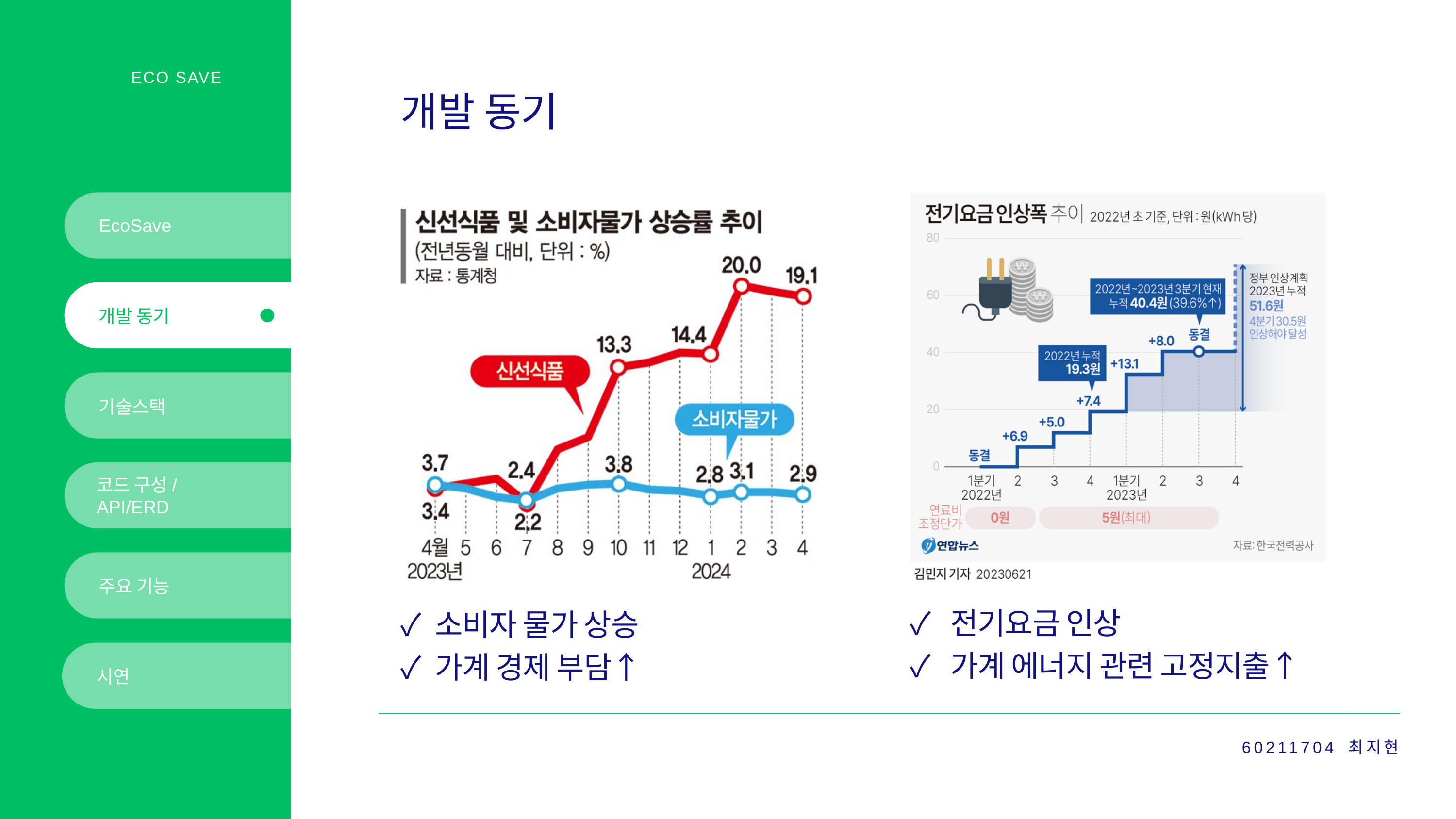

ECO SAVE
개발 동기

EcoSave

개발 동기

기술스택

코드 구성/
API/ERD

주요 기능
✓  전기요금 인상
✓  가계 에너지 관련 고정지출↑
✓ 소비자 물가 상승
✓ 가계 경제 부담↑

시연

60211704 최지현